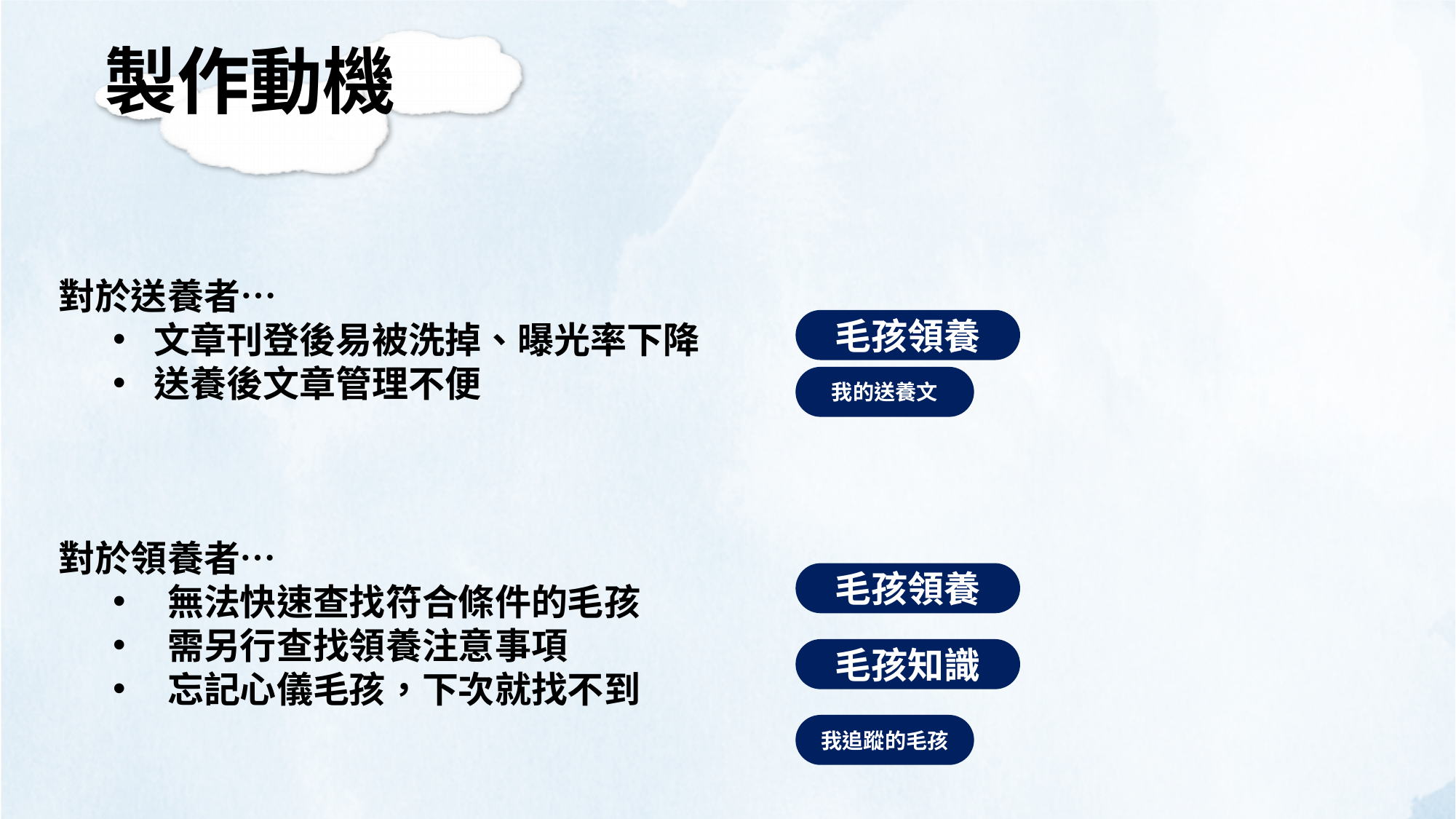

製作動機
對於送養者…
文章刊登後易被洗掉、曝光率下降
送養後文章管理不便

對於領養者…
無法快速查找符合條件的毛孩
需另行查找領養注意事項
忘記心儀毛孩，下次就找不到

毛孩領養
我的送養文
毛孩領養
毛孩知識
我追蹤的毛孩